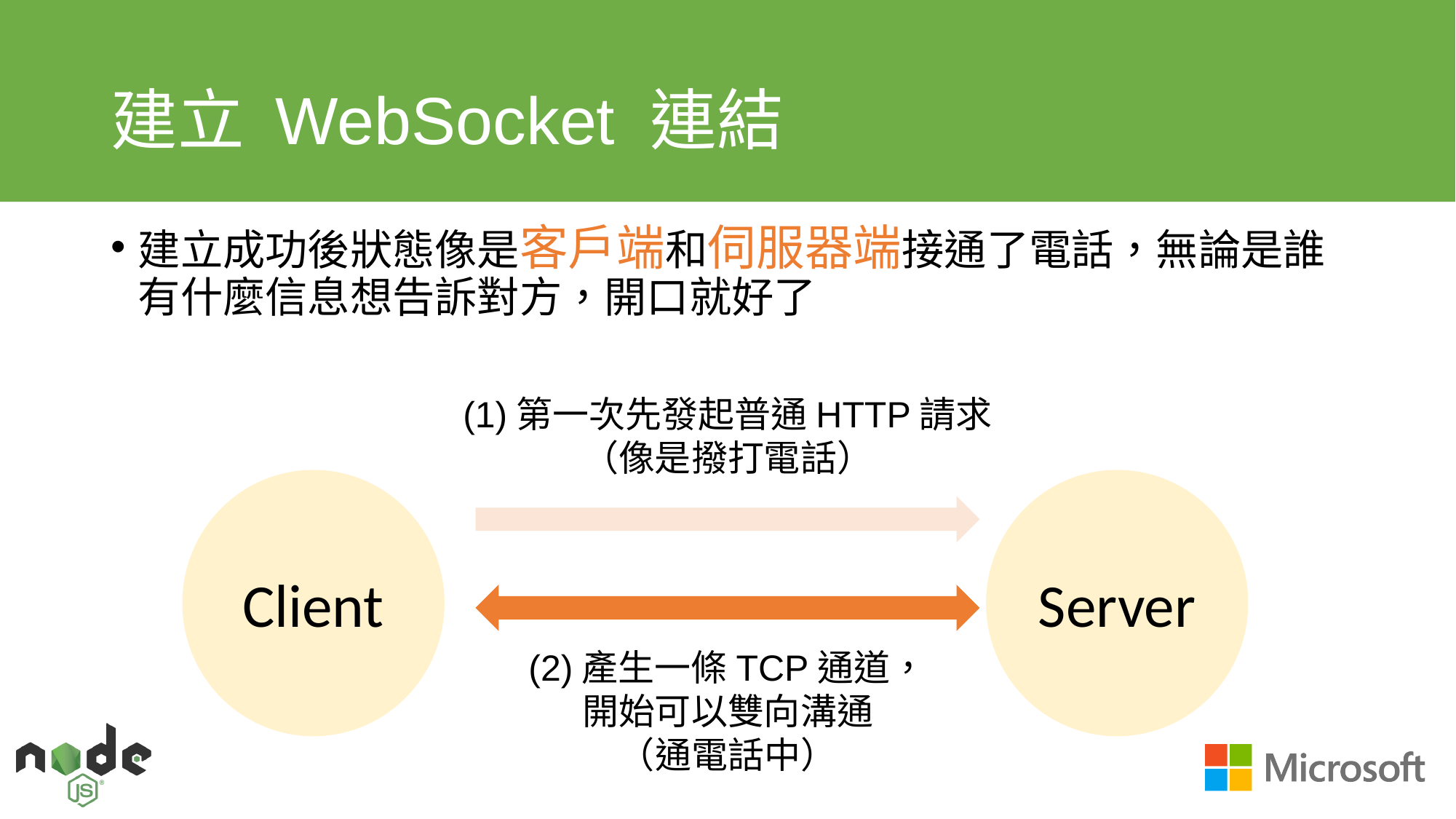

# 建立 WebSocket 連結
建立成功後狀態像是客戶端和伺服器端接通了電話，無論是誰有什麼信息想告訴對方，開口就好了
(1)第一次先發起普通HTTP請求
（像是撥打電話）
Client
Server

(2)產生一條TCP通道，
開始可以雙向溝通
（通電話中）